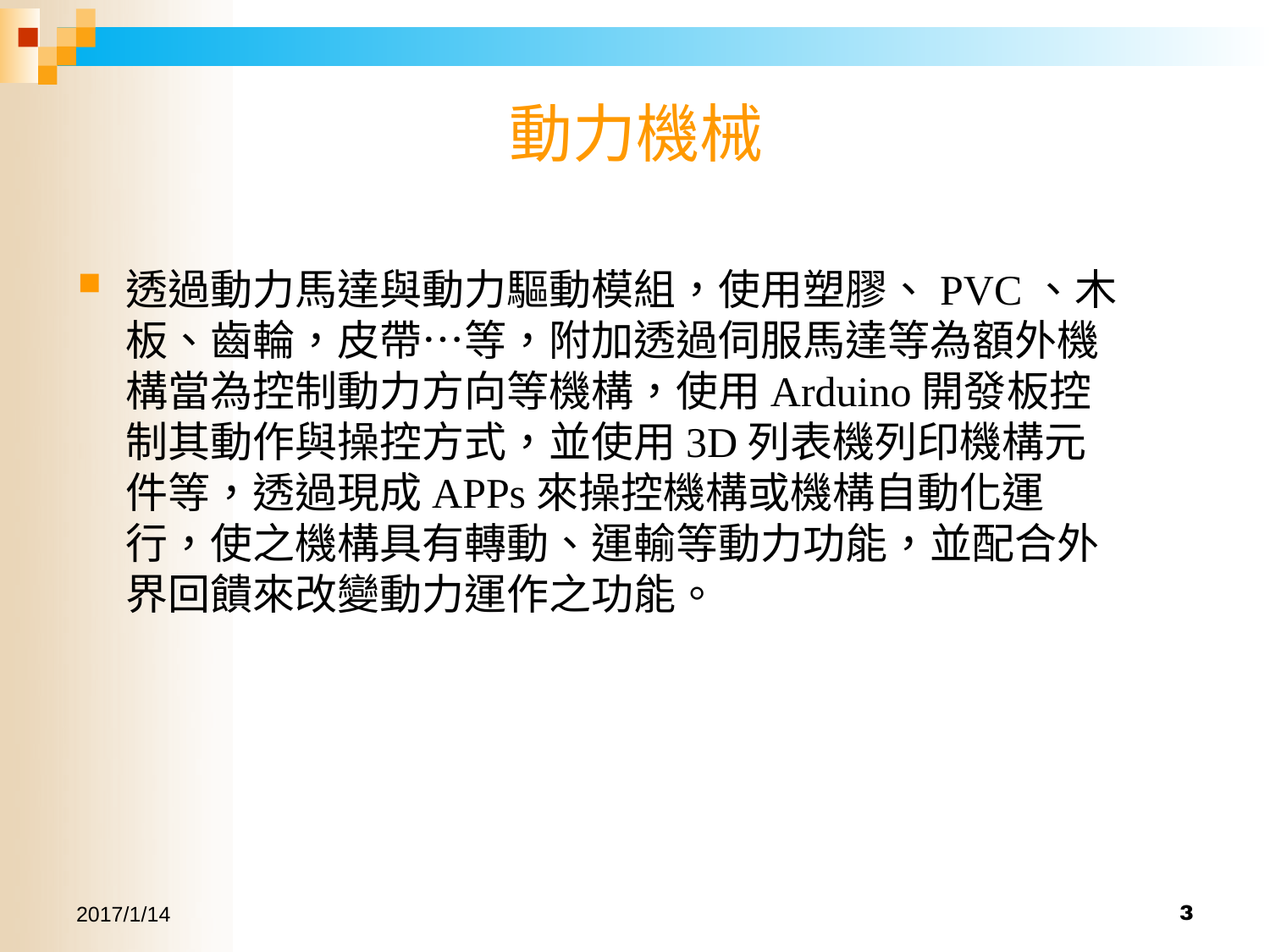

# 動力機械
透過動力馬達與動力驅動模組，使用塑膠、PVC、木板、齒輪，皮帶…等，附加透過伺服馬達等為額外機構當為控制動力方向等機構，使用Arduino開發板控制其動作與操控方式，並使用3D列表機列印機構元件等，透過現成APPs來操控機構或機構自動化運行，使之機構具有轉動、運輸等動力功能，並配合外界回饋來改變動力運作之功能。
2017/1/14
3